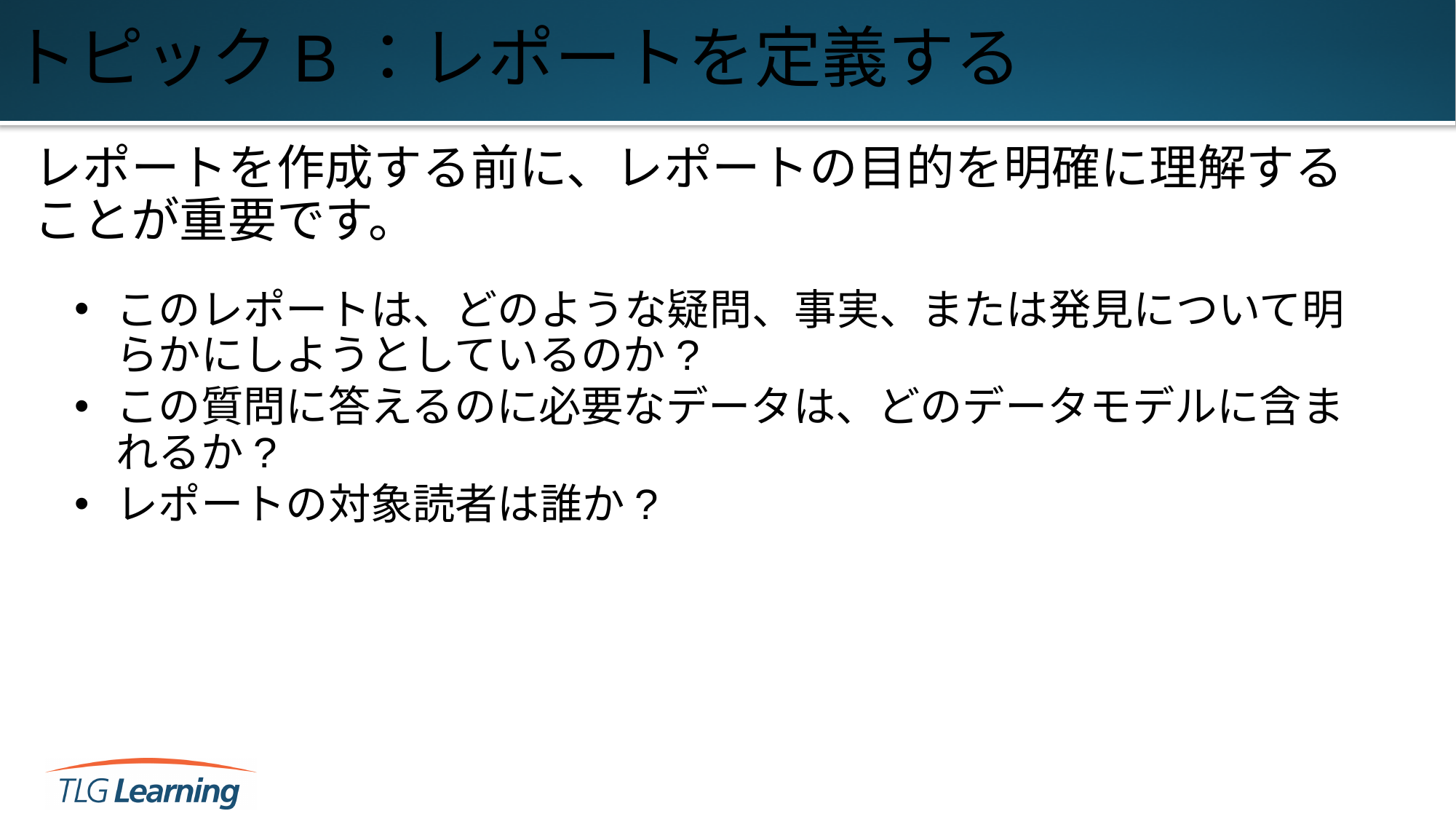

# トピックB：レポートを定義する
レポートを作成する前に、レポートの目的を明確に理解することが重要です。

このレポートは、どのような疑問、事実、または発見について明らかにしようとしているのか?
この質問に答えるのに必要なデータは、どのデータモデルに含まれるか?
レポートの対象読者は誰か?